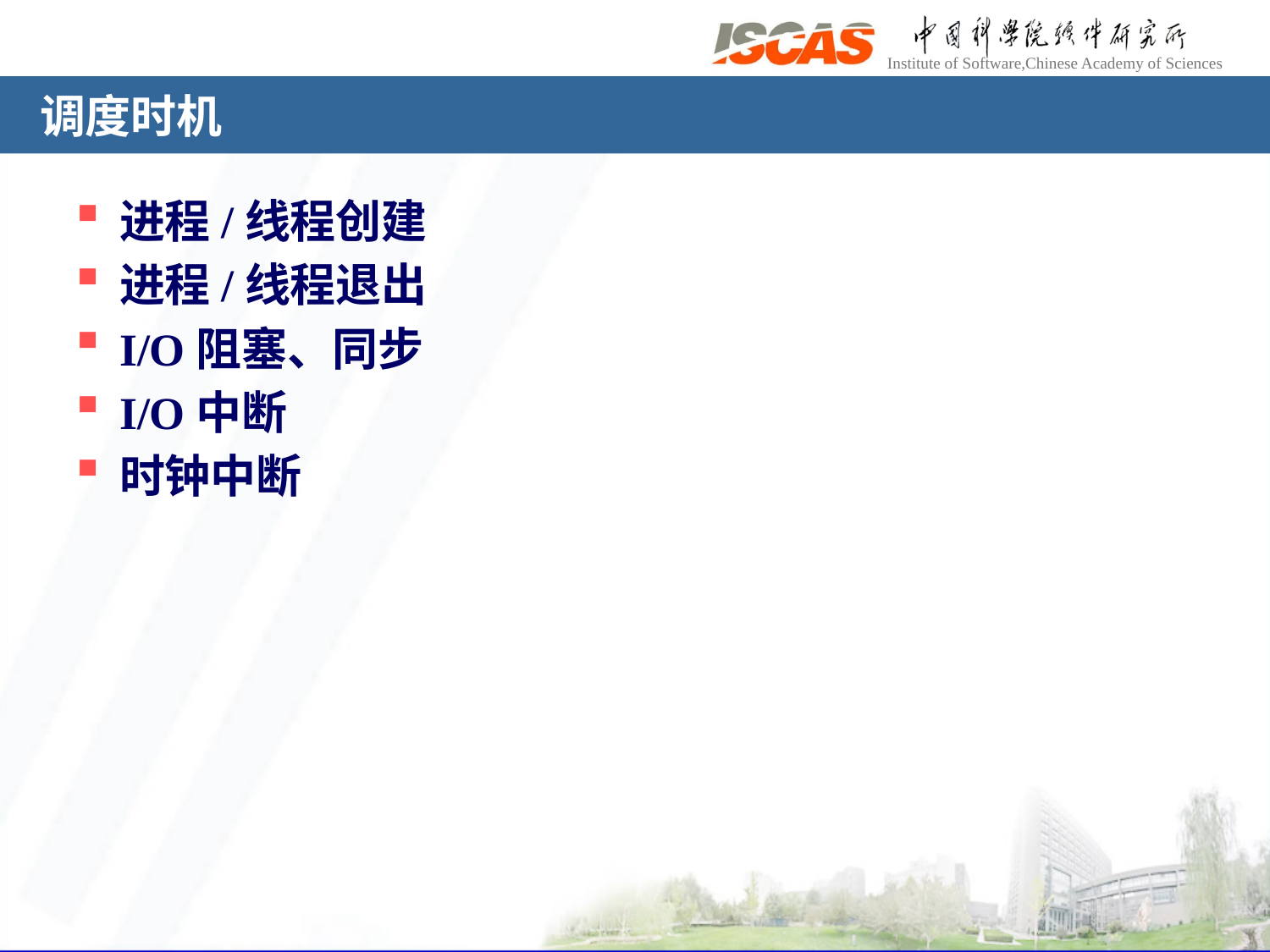

# 调度时机
进程/线程创建
进程/线程退出
I/O阻塞、同步
I/O中断
时钟中断